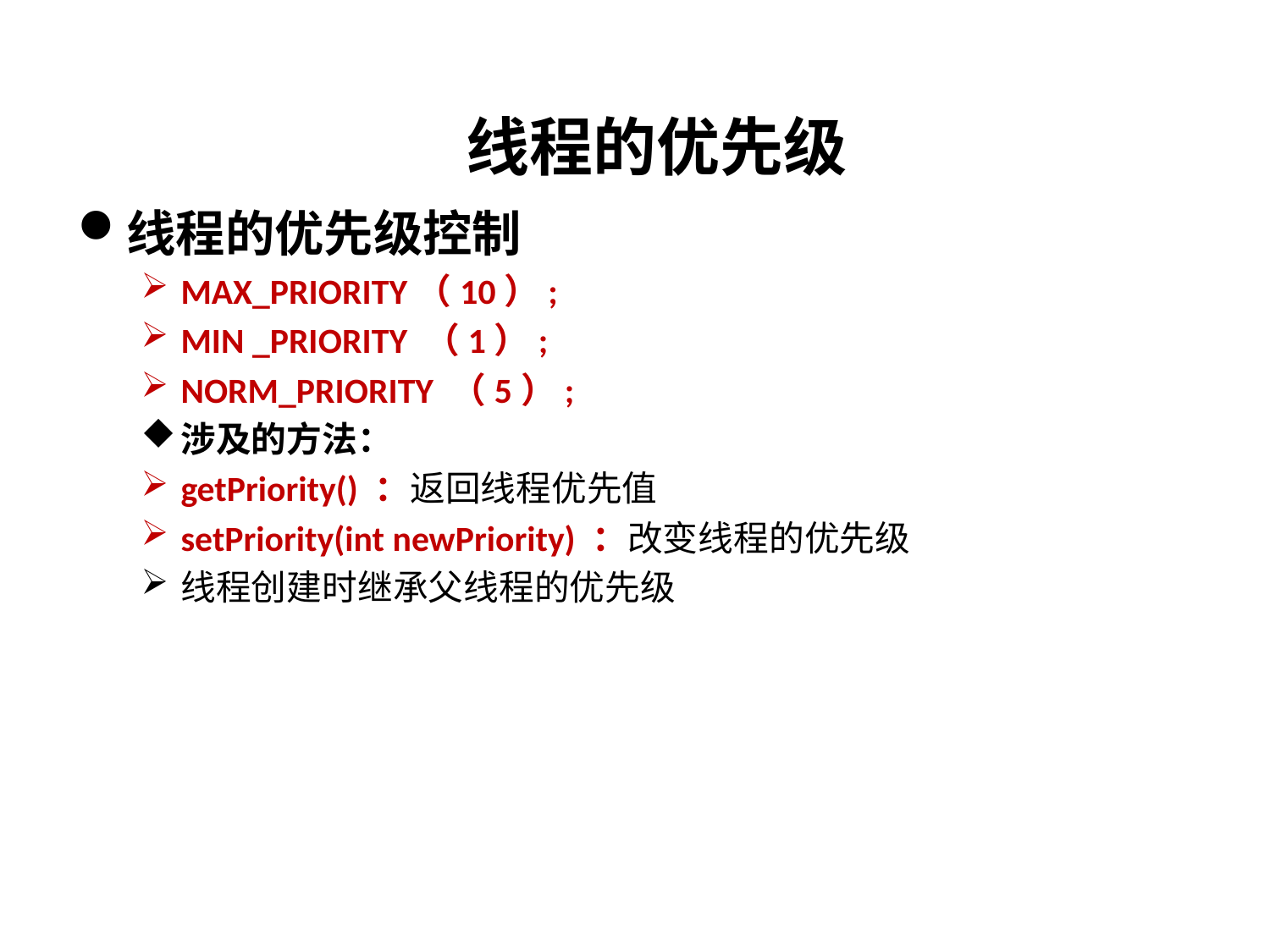

# 线程的优先级
线程的优先级控制
MAX_PRIORITY（10）;
MIN _PRIORITY （1）;
NORM_PRIORITY （5）;
涉及的方法：
getPriority() ：返回线程优先值
setPriority(int newPriority) ：改变线程的优先级
线程创建时继承父线程的优先级